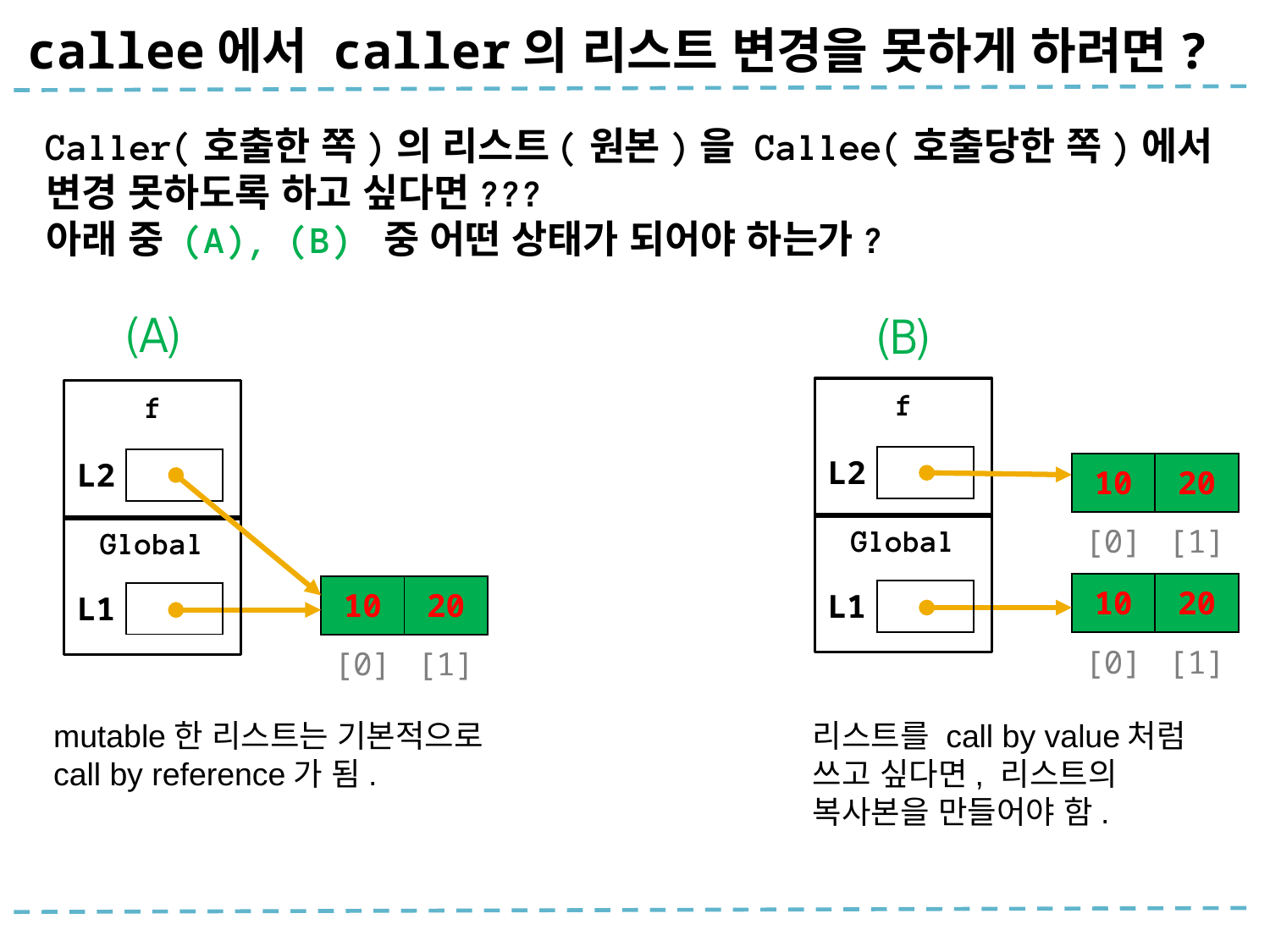

# callee에서 caller의 리스트 변경을 못하게 하려면?
Caller(호출한 쪽)의 리스트(원본)을 Callee(호출당한 쪽)에서
변경 못하도록 하고 싶다면???
아래 중 (A), (B) 중 어떤 상태가 되어야 하는가?
(A)
(B)
f
f
| L2 |  |
| --- | --- |
| L2 |  |
| --- | --- |
| 10 | 20 |
| --- | --- |
| [0] | [1] |
Global
Global
| 10 | 20 |
| --- | --- |
| [0] | [1] |
| 10 | 20 |
| --- | --- |
| [0] | [1] |
| L1 |  |
| --- | --- |
| L1 |  |
| --- | --- |
mutable한 리스트는 기본적으로
call by reference가 됨.
리스트를 call by value처럼
쓰고 싶다면, 리스트의
복사본을 만들어야 함.